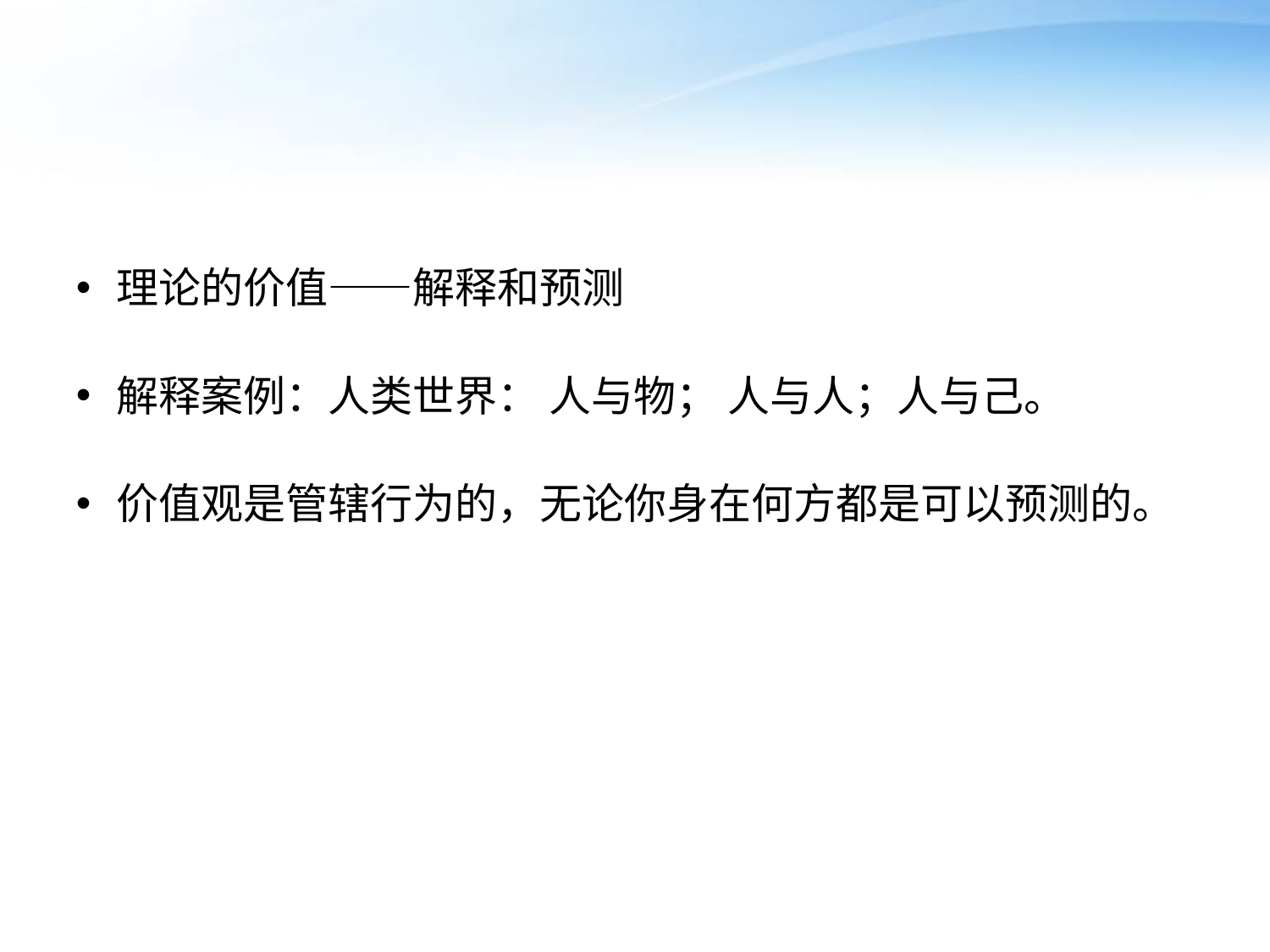

#

理论的价值——解释和预测

解释案例：人类世界： 人与物； 人与人；人与己。

价值观是管辖行为的，无论你身在何方都是可以预测的。